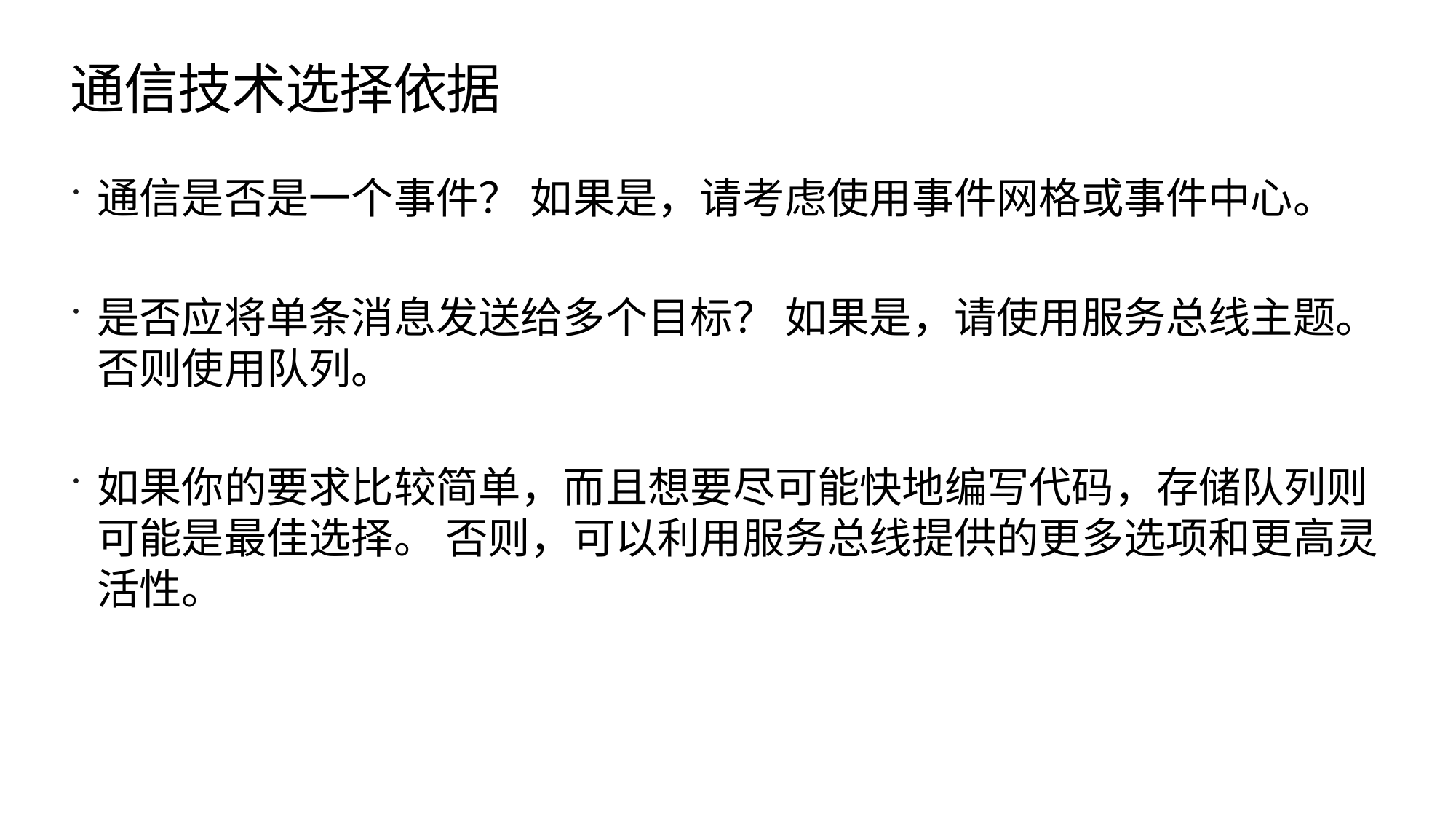

# 通信技术选择依据
通信是否是一个事件？ 如果是，请考虑使用事件网格或事件中心。

是否应将单条消息发送给多个目标？ 如果是，请使用服务总线主题。 否则使用队列。

如果你的要求比较简单，而且想要尽可能快地编写代码，存储队列则可能是最佳选择。 否则，可以利用服务总线提供的更多选项和更高灵活性。